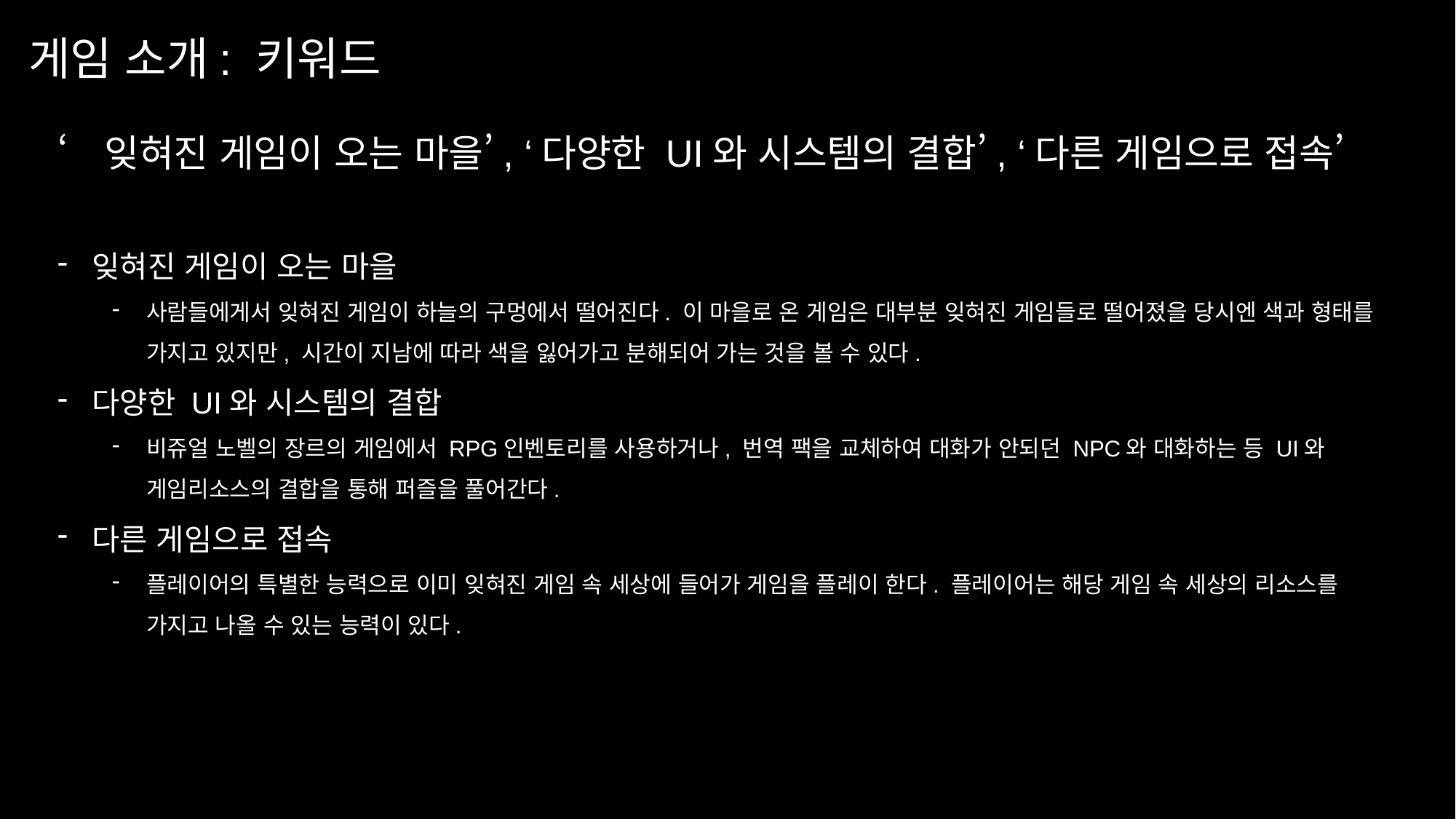

게임 소개: 키워드
‘잊혀진 게임이 오는 마을’, ‘다양한 UI와 시스템의 결합’, ‘다른 게임으로 접속’

잊혀진 게임이 오는 마을
사람들에게서 잊혀진 게임이 하늘의 구멍에서 떨어진다. 이 마을로 온 게임은 대부분 잊혀진 게임들로 떨어졌을 당시엔 색과 형태를 가지고 있지만, 시간이 지남에 따라 색을 잃어가고 분해되어 가는 것을 볼 수 있다.
다양한 UI와 시스템의 결합
비쥬얼 노벨의 장르의 게임에서 RPG인벤토리를 사용하거나, 번역 팩을 교체하여 대화가 안되던 NPC와 대화하는 등 UI와 게임리소스의 결합을 통해 퍼즐을 풀어간다.
다른 게임으로 접속
플레이어의 특별한 능력으로 이미 잊혀진 게임 속 세상에 들어가 게임을 플레이 한다. 플레이어는 해당 게임 속 세상의 리소스를 가지고 나올 수 있는 능력이 있다.